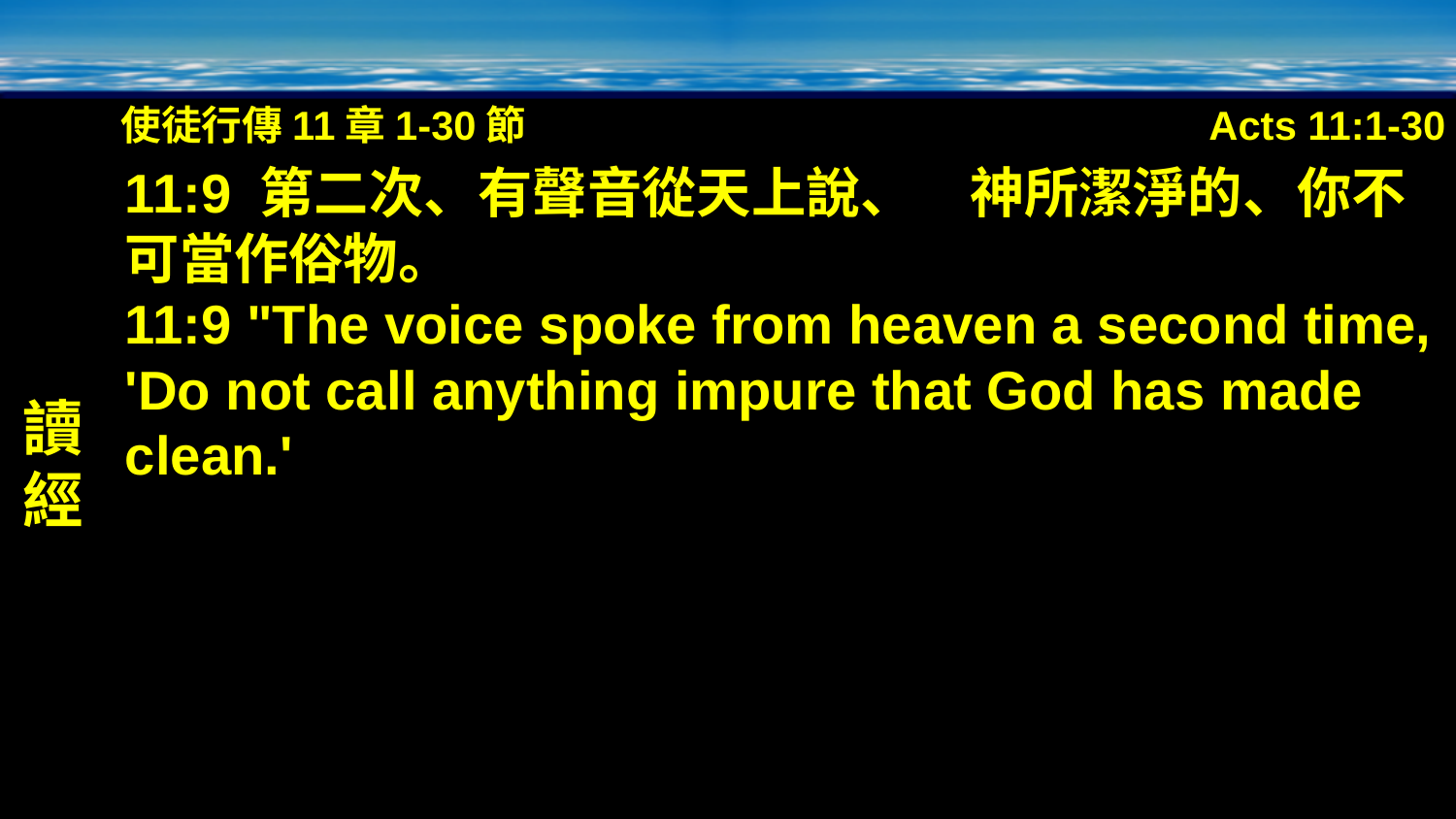

使徒行傳11章1-30節
Acts 11:1-30
讀經
11:9 第二次、有聲音從天上說、　神所潔淨的、你不可當作俗物。
11:9 "The voice spoke from heaven a second time, 'Do not call anything impure that God has made clean.'